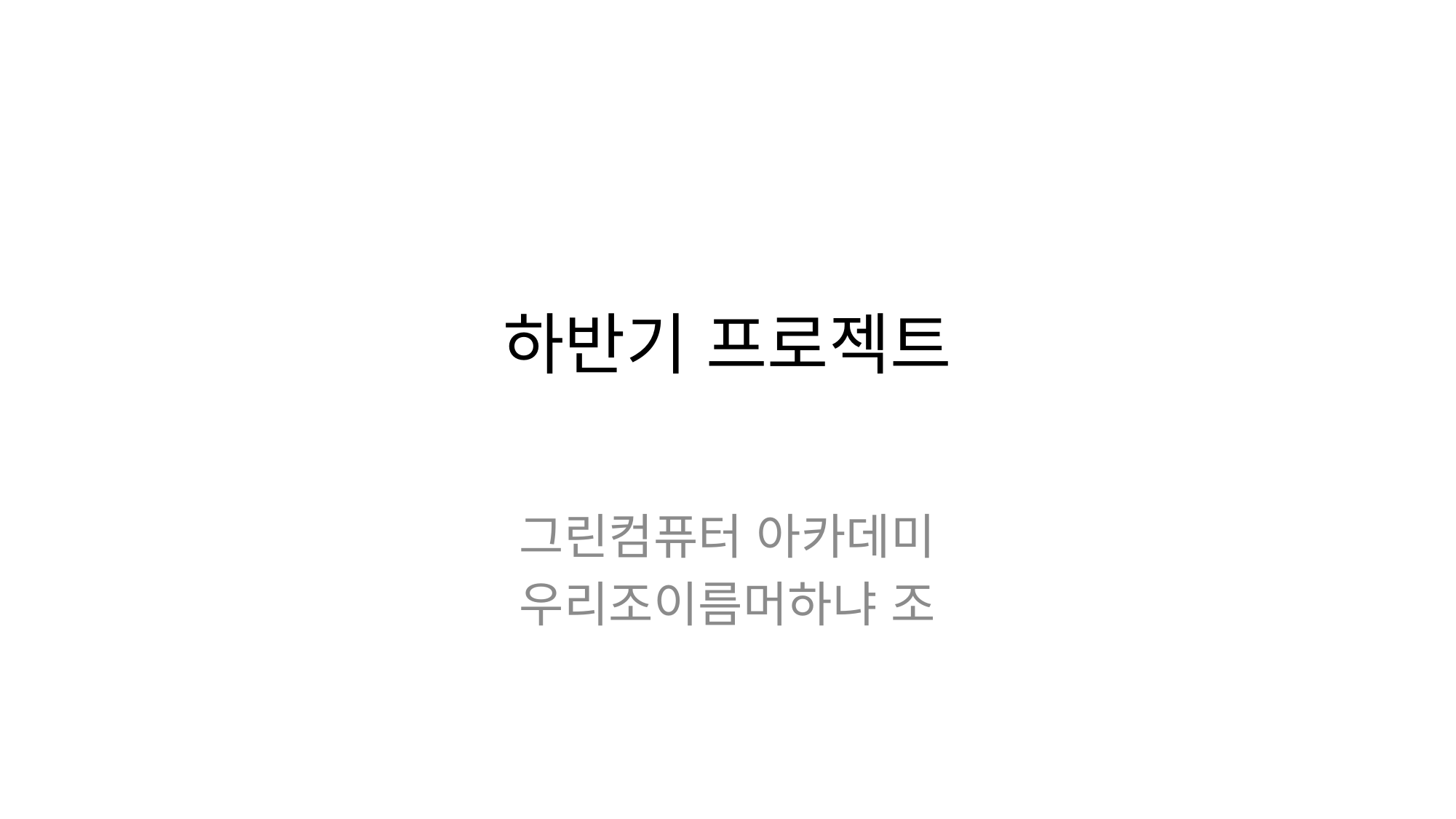

# 하반기 프로젝트
그린컴퓨터 아카데미
우리조이름머하냐 조